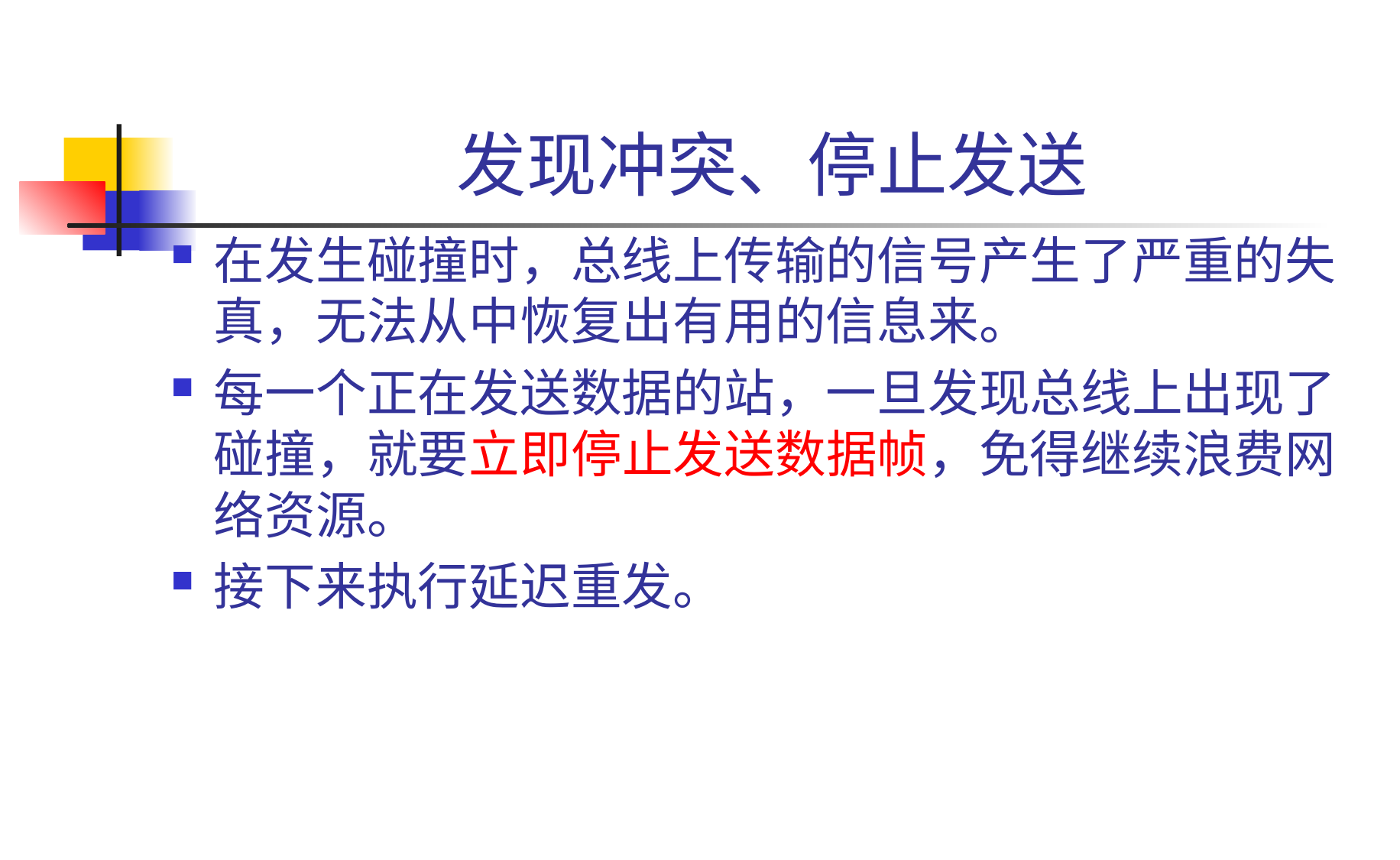

# 发现冲突、停止发送
在发生碰撞时，总线上传输的信号产生了严重的失真，无法从中恢复出有用的信息来。
每一个正在发送数据的站，一旦发现总线上出现了碰撞，就要立即停止发送数据帧，免得继续浪费网络资源。
接下来执行延迟重发。